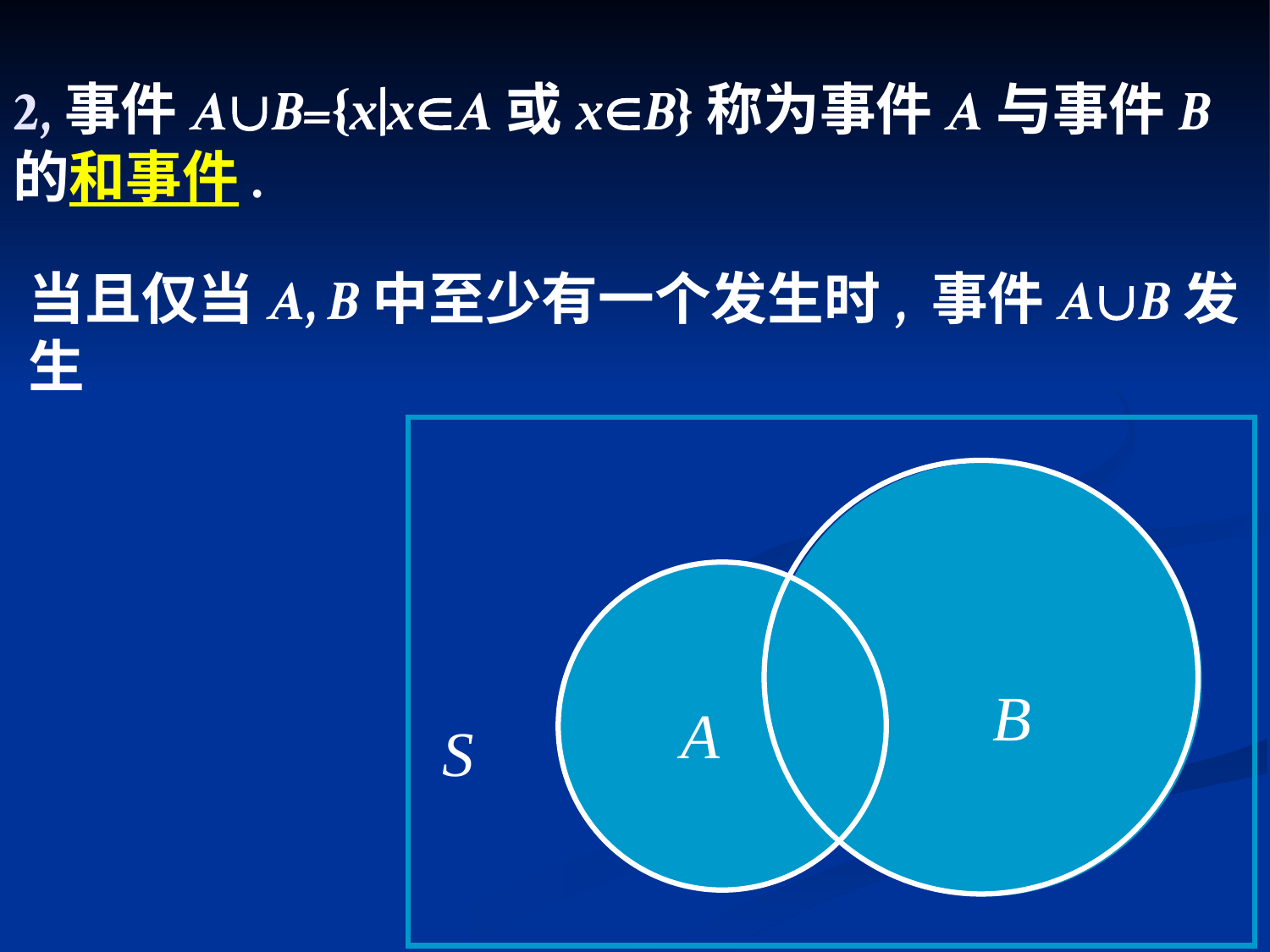

# 2,事件A∪B={x|x∈A或x∈B}称为事件A与事件B的和事件.
当且仅当A, B中至少有一个发生时, 事件A∪B发生

B
A
S